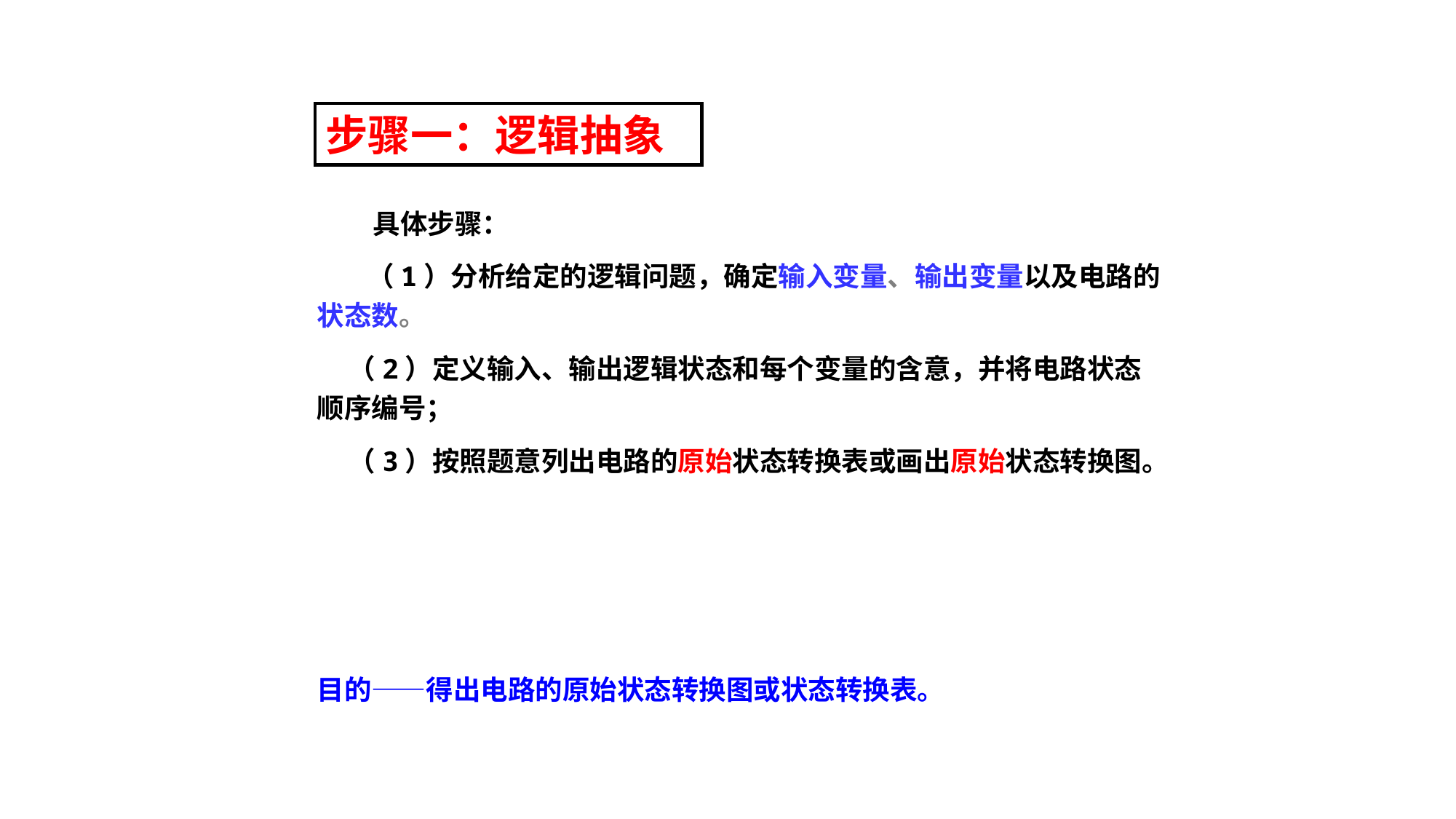

步骤一：逻辑抽象
        具体步骤：
       （1）分析给定的逻辑问题，确定输入变量、输出变量以及电路的状态数。
    （2）定义输入、输出逻辑状态和每个变量的含意，并将电路状态顺序编号；
    （3）按照题意列出电路的原始状态转换表或画出原始状态转换图。
目的——得出电路的原始状态转换图或状态转换表。